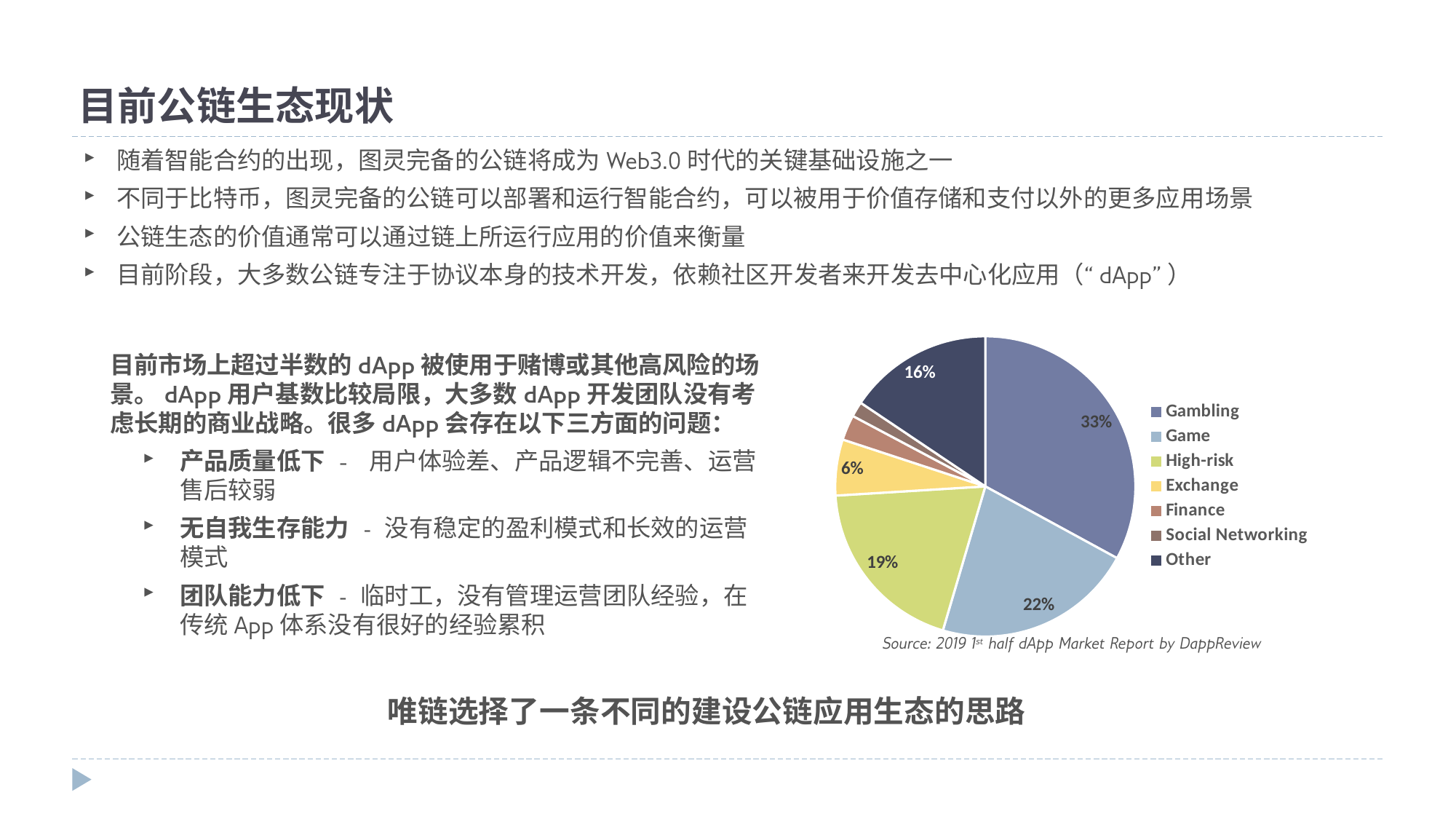

目前公链生态现状
随着智能合约的出现，图灵完备的公链将成为Web3.0时代的关键基础设施之一
不同于比特币，图灵完备的公链可以部署和运行智能合约，可以被用于价值存储和支付以外的更多应用场景
公链生态的价值通常可以通过链上所运行应用的价值来衡量
目前阶段，大多数公链专注于协议本身的技术开发，依赖社区开发者来开发去中心化应用（“dApp”）

### Chart

| Category | Number |
|---|---|
| Gambling | 606.0 |
| Game | 398.0 |
| High-risk | 358.0 |
| Exchange | 111.0 |
| Finance | 50.0 |
| Social Networking | 30.0 |
| Other | 287.0 |
目前市场上超过半数的dApp被使用于赌博或其他高风险的场景。dApp用户基数比较局限，大多数dApp开发团队没有考虑长期的商业战略。很多dApp会存在以下三方面的问题：
产品质量低下 -  用户体验差、产品逻辑不完善、运营售后较弱
无自我生存能力 - 没有稳定的盈利模式和长效的运营模式
团队能力低下 - 临时工，没有管理运营团队经验，在传统App体系没有很好的经验累积

Source: 2019 1st half dApp Market Report by DappReview
唯链选择了一条不同的建设公链应用生态的思路